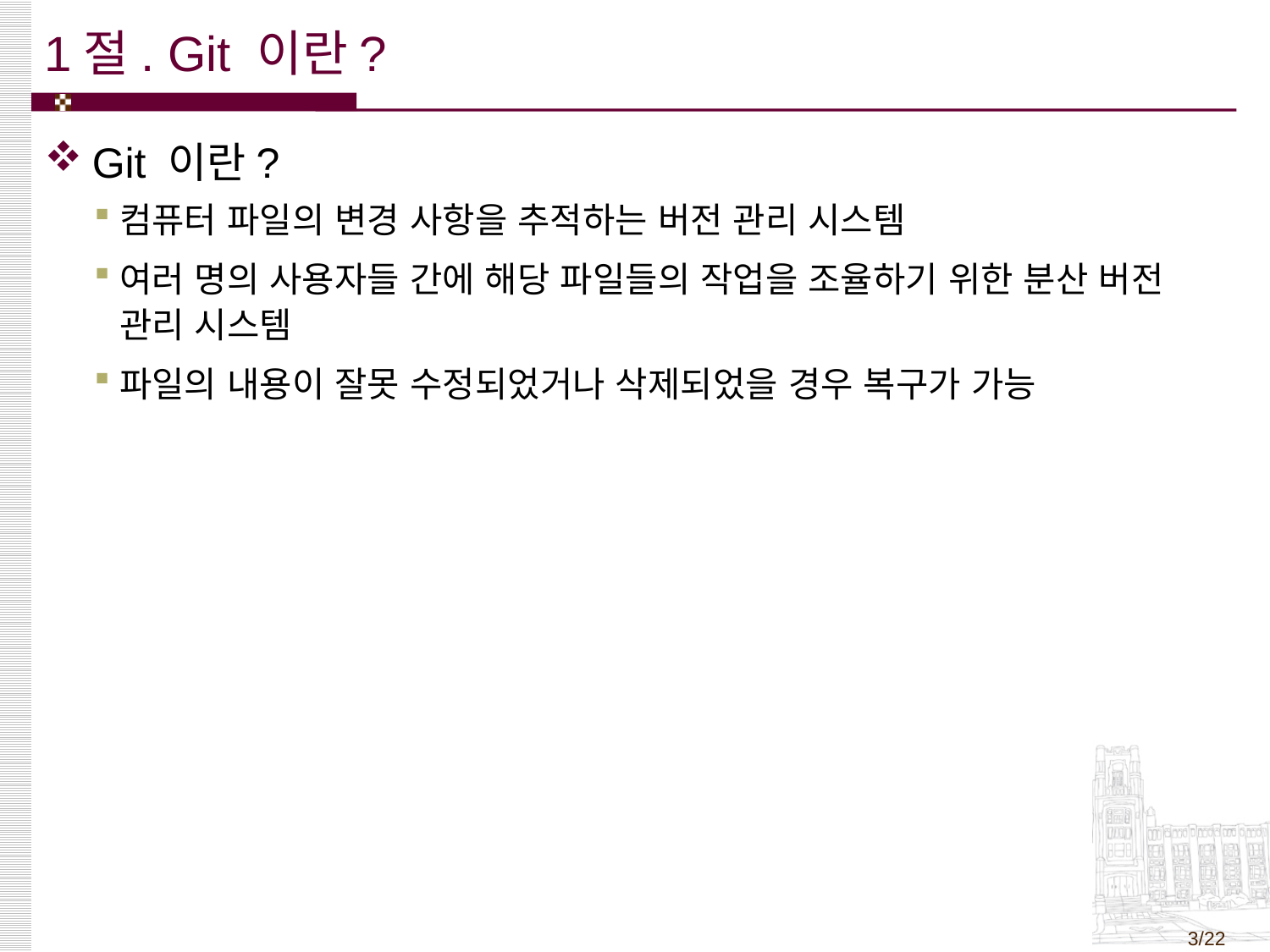

# 1절. Git 이란?
Git 이란?
컴퓨터 파일의 변경 사항을 추적하는 버전 관리 시스템
여러 명의 사용자들 간에 해당 파일들의 작업을 조율하기 위한 분산 버전 관리 시스템
파일의 내용이 잘못 수정되었거나 삭제되었을 경우 복구가 가능